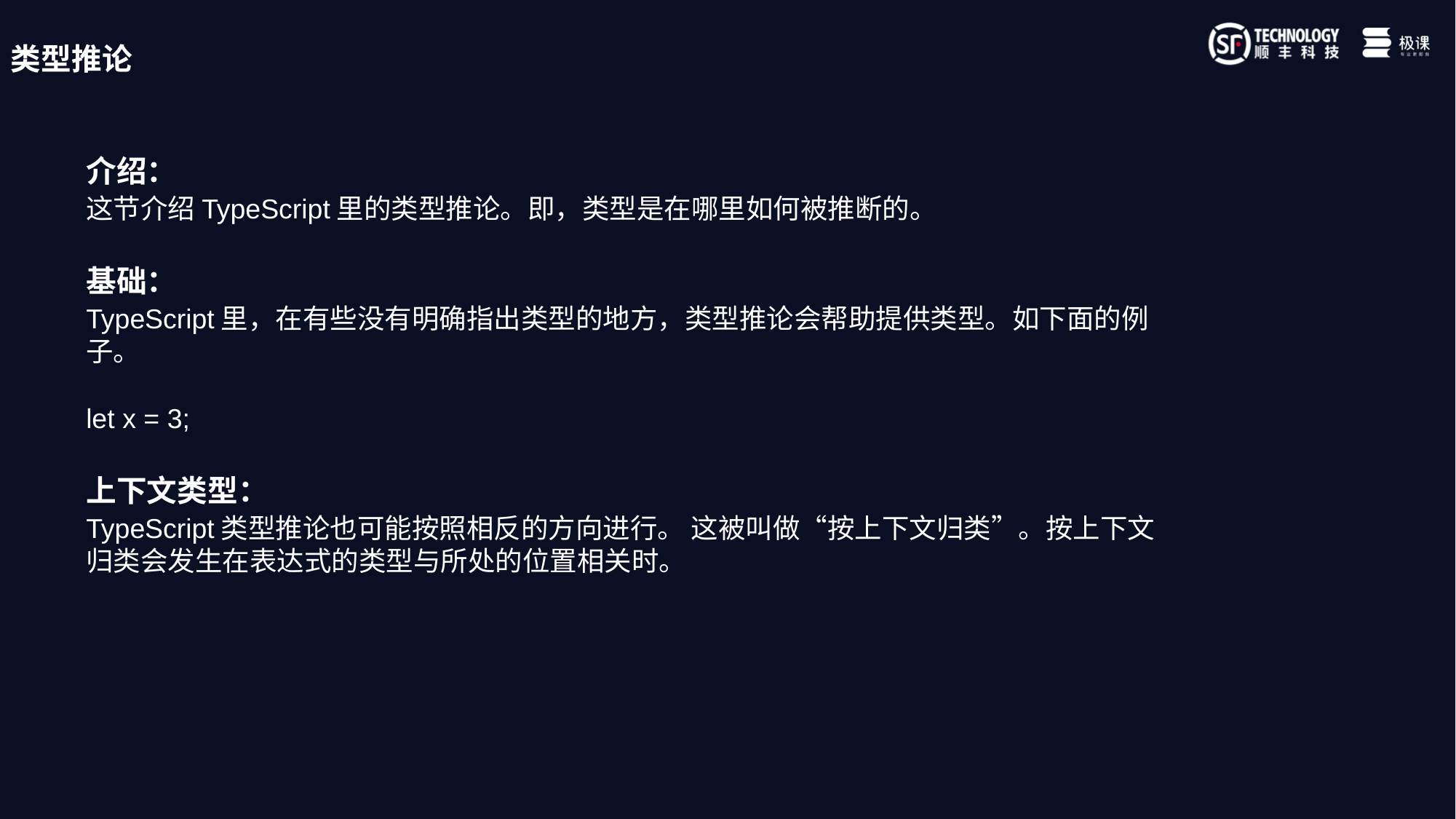

类型推论
介绍：
这节介绍TypeScript里的类型推论。即，类型是在哪里如何被推断的。
基础：
TypeScript里，在有些没有明确指出类型的地方，类型推论会帮助提供类型。如下面的例子。
let x = 3;
上下文类型：
TypeScript类型推论也可能按照相反的方向进行。 这被叫做“按上下文归类”。按上下文归类会发生在表达式的类型与所处的位置相关时。